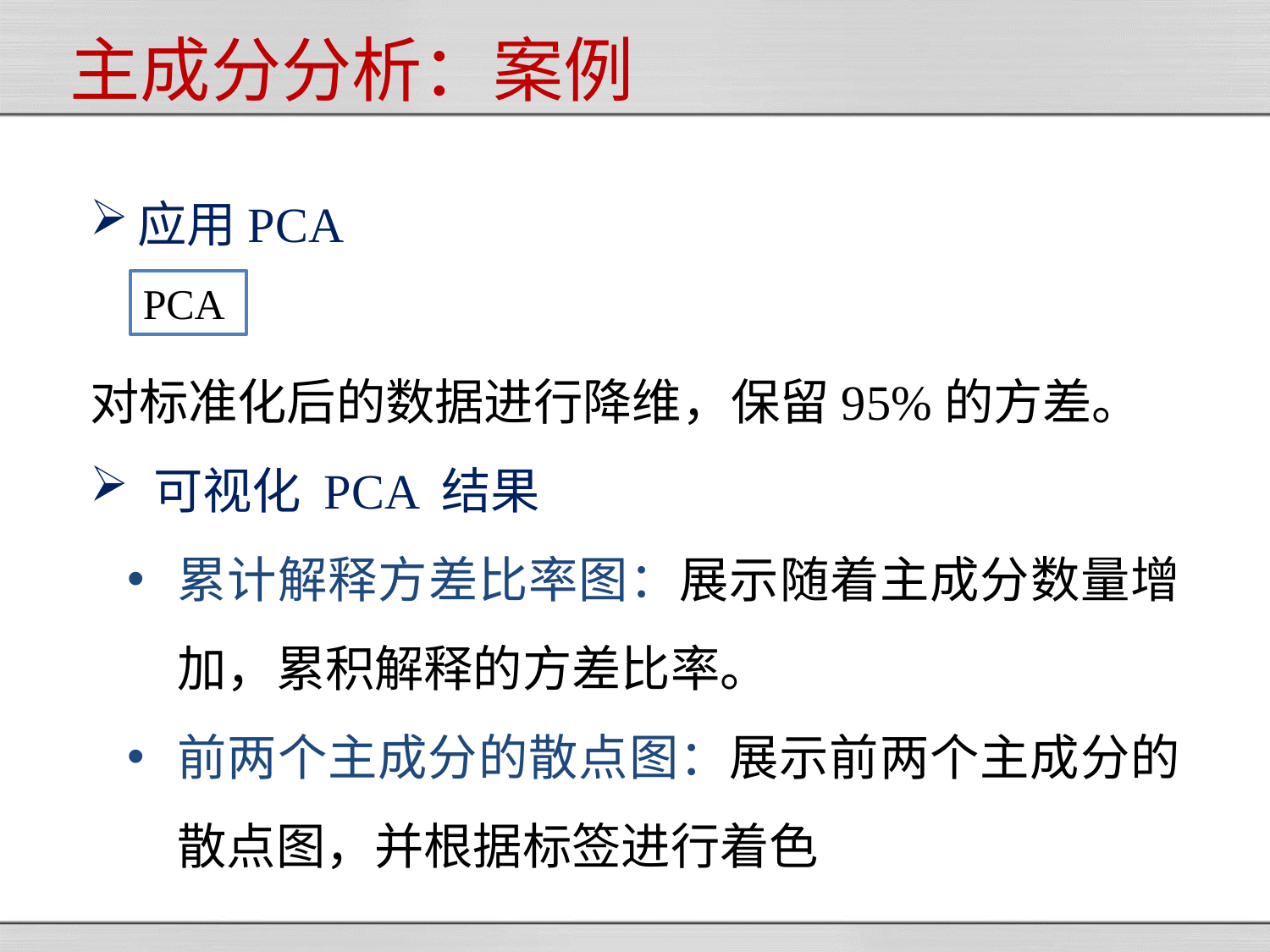

主成分分析：案例
应用PCA

对标准化后的数据进行降维，保留95%的方差。
可视化 PCA 结果
累计解释方差比率图：展示随着主成分数量增加，累积解释的方差比率。
前两个主成分的散点图：展示前两个主成分的散点图，并根据标签进行着色
PCA